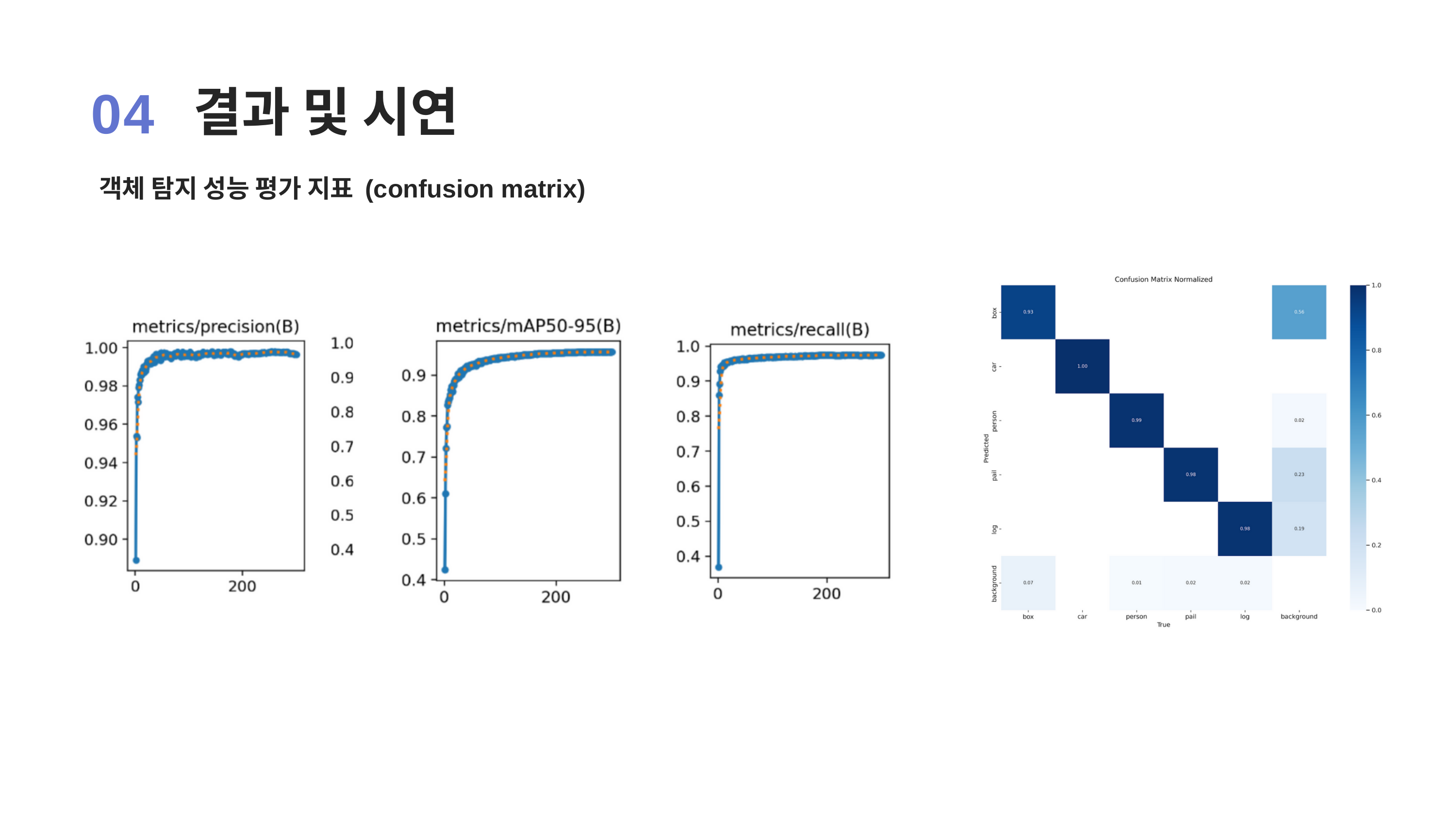

04
결과 및 시연
객체 탐지 성능 평가 지표 (confusion matrix)